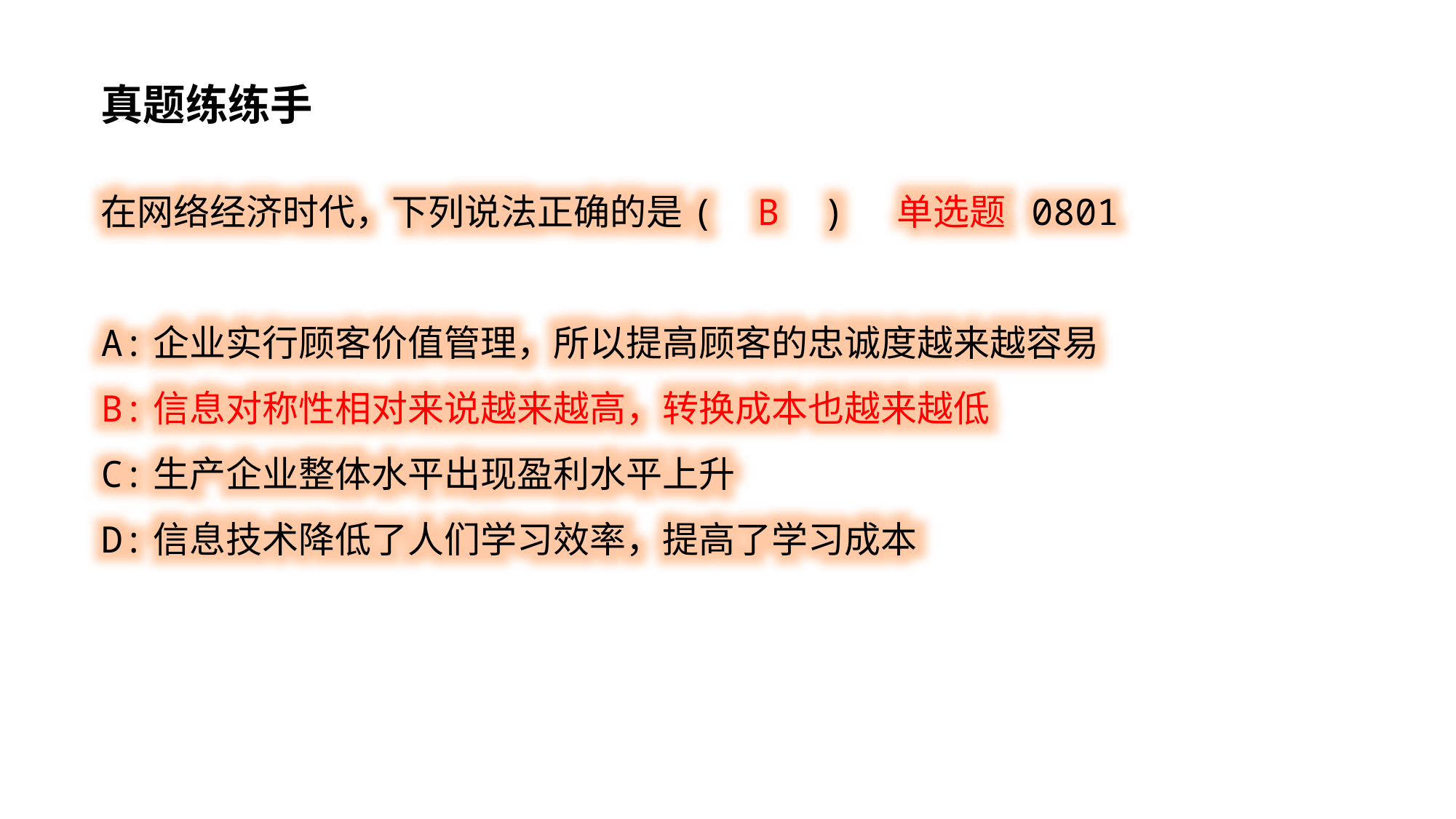

真题练练手
在网络经济时代，下列说法正确的是(  B  )  单选题  0801

A:企业实行顾客价值管理，所以提高顾客的忠诚度越来越容易
B:信息对称性相对来说越来越高，转换成本也越来越低
C:生产企业整体水平出现盈利水平上升
D:信息技术降低了人们学习效率，提高了学习成本